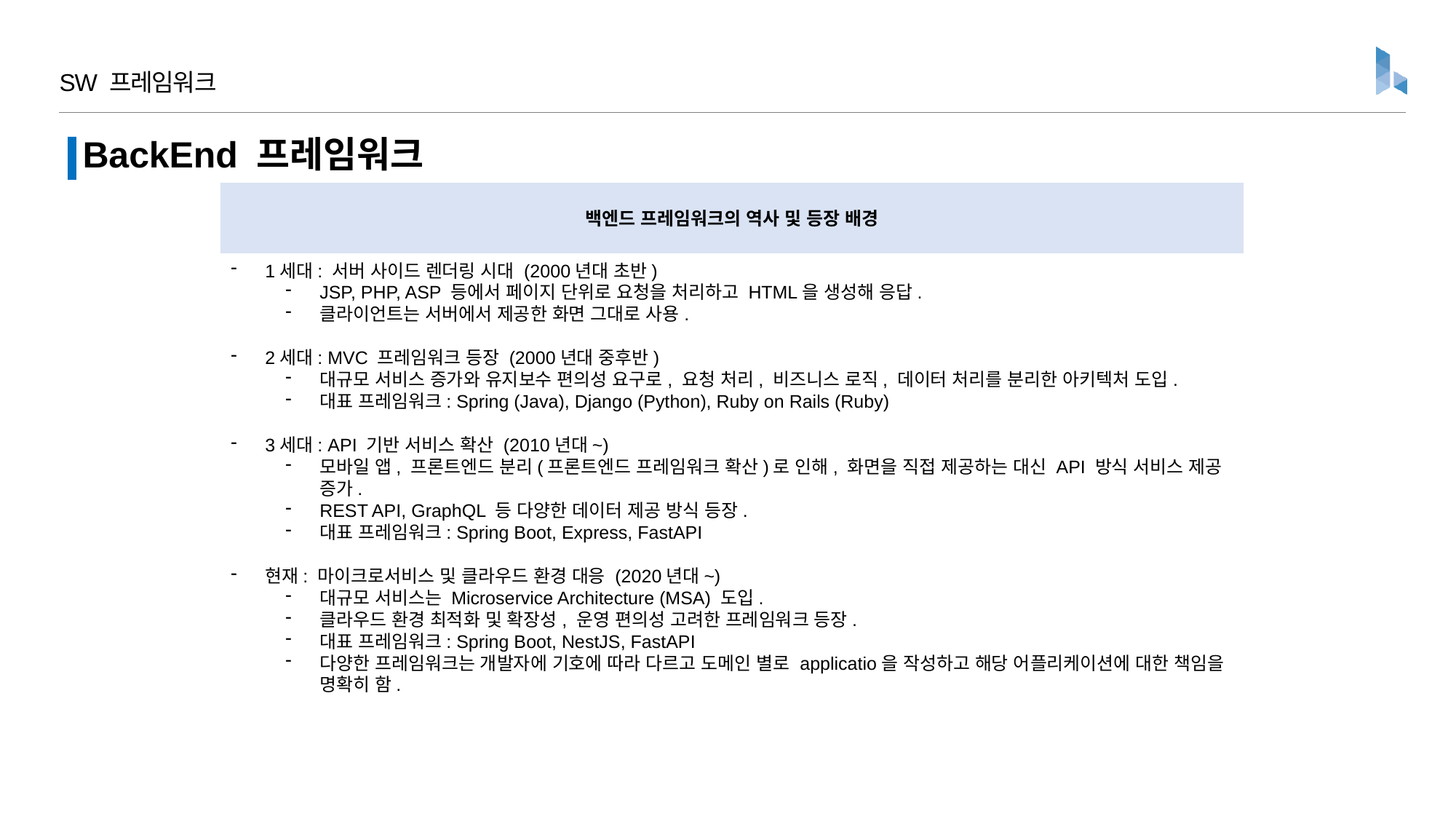

SW 프레임워크
BackEnd 프레임워크

백엔드 프레임워크의 역사 및 등장 배경
1세대: 서버 사이드 렌더링 시대 (2000년대 초반)
JSP, PHP, ASP 등에서 페이지 단위로 요청을 처리하고 HTML을 생성해 응답.
클라이언트는 서버에서 제공한 화면 그대로 사용.

2세대: MVC 프레임워크 등장 (2000년대 중후반)
대규모 서비스 증가와 유지보수 편의성 요구로, 요청 처리, 비즈니스 로직, 데이터 처리를 분리한 아키텍처 도입.
대표 프레임워크: Spring (Java), Django (Python), Ruby on Rails (Ruby)

3세대: API 기반 서비스 확산 (2010년대~)
모바일 앱, 프론트엔드 분리(프론트엔드 프레임워크 확산)로 인해, 화면을 직접 제공하는 대신 API 방식 서비스 제공 증가.
REST API, GraphQL 등 다양한 데이터 제공 방식 등장.
대표 프레임워크: Spring Boot, Express, FastAPI

현재: 마이크로서비스 및 클라우드 환경 대응 (2020년대~)
대규모 서비스는 Microservice Architecture (MSA) 도입.
클라우드 환경 최적화 및 확장성, 운영 편의성 고려한 프레임워크 등장.
대표 프레임워크: Spring Boot, NestJS, FastAPI
다양한 프레임워크는 개발자에 기호에 따라 다르고 도메인 별로 applicatio을 작성하고 해당 어플리케이션에 대한 책임을 명확히 함.